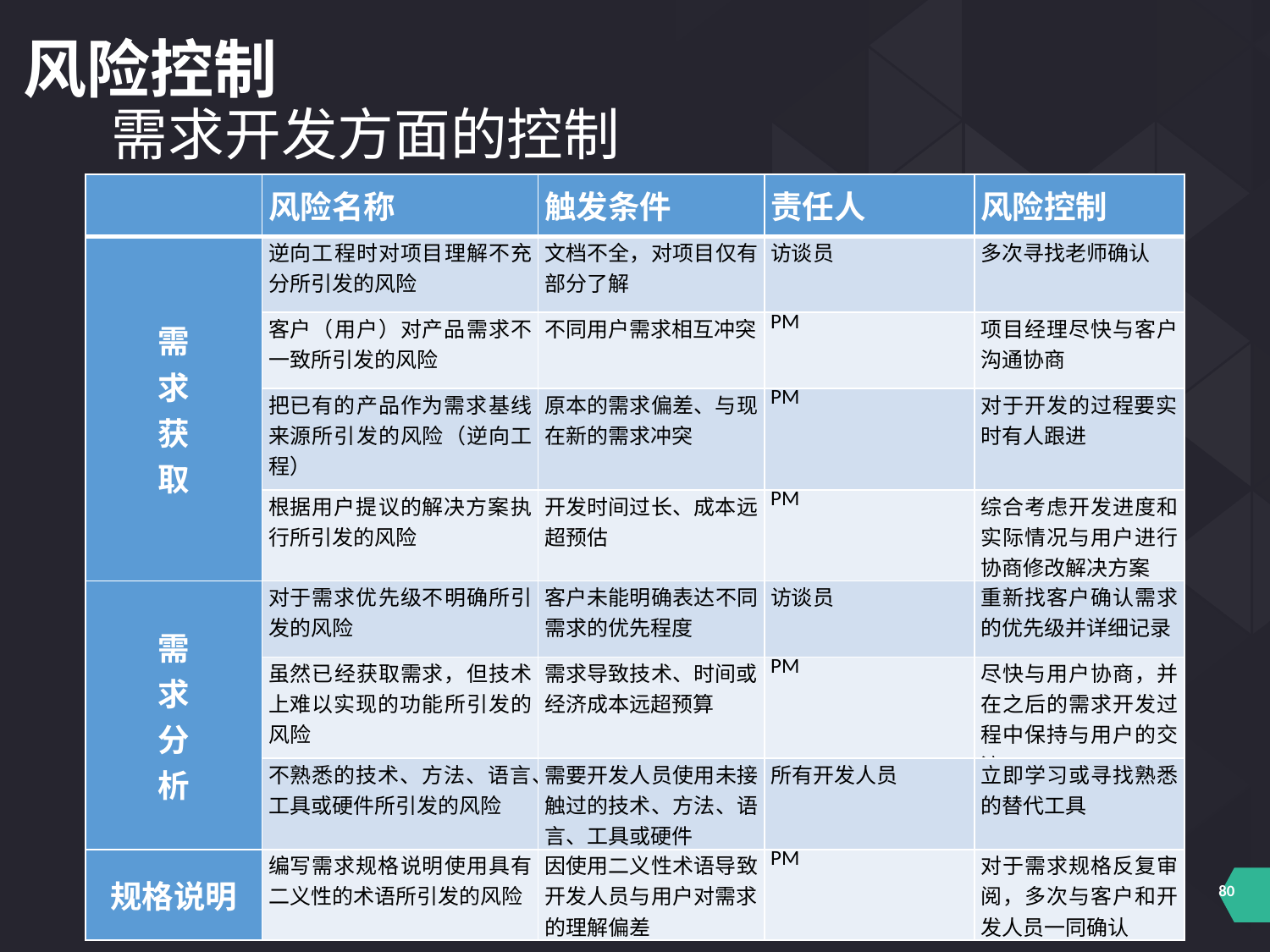

风险控制
需求开发方面的控制
|  | 风险名称 | 触发条件 | 责任人 | 风险控制 |
| --- | --- | --- | --- | --- |
| 需 求 获 取 | 逆向工程时对项目理解不充分所引发的风险 | 文档不全，对项目仅有部分了解 | 访谈员 | 多次寻找老师确认 |
|  | 客户（用户）对产品需求不一致所引发的风险 | 不同用户需求相互冲突 | PM | 项目经理尽快与客户沟通协商 |
|  | 把已有的产品作为需求基线来源所引发的风险（逆向工程） | 原本的需求偏差、与现在新的需求冲突 | PM | 对于开发的过程要实时有人跟进 |
|  | 根据用户提议的解决方案执行所引发的风险 | 开发时间过长、成本远超预估 | PM | 综合考虑开发进度和实际情况与用户进行协商修改解决方案 |
| 需 求 分 析 | 对于需求优先级不明确所引发的风险 | 客户未能明确表达不同需求的优先程度 | 访谈员 | 重新找客户确认需求的优先级并详细记录 |
|  | 虽然已经获取需求，但技术上难以实现的功能所引发的风险 | 需求导致技术、时间或经济成本远超预算 | PM | 尽快与用户协商，并在之后的需求开发过程中保持与用户的交流 |
|  | 不熟悉的技术、方法、语言、工具或硬件所引发的风险 | 需要开发人员使用未接触过的技术、方法、语言、工具或硬件 | 所有开发人员 | 立即学习或寻找熟悉的替代工具 |
| 规格说明 | 编写需求规格说明使用具有二义性的术语所引发的风险 | 因使用二义性术语导致开发人员与用户对需求的理解偏差 | PM | 对于需求规格反复审阅，多次与客户和开发人员一同确认 |